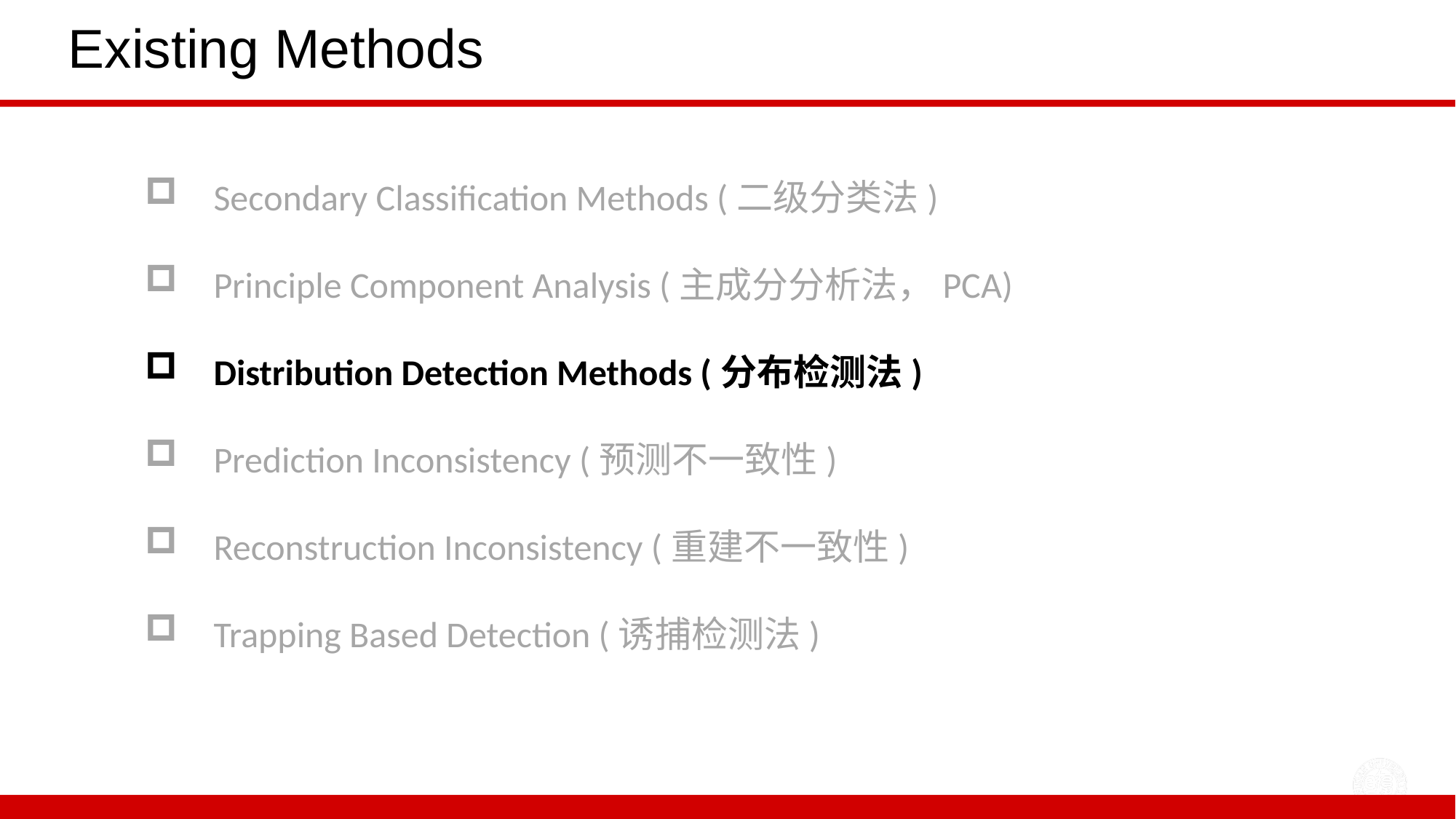

# Existing Methods
Secondary Classification Methods (二级分类法)

Principle Component Analysis (主成分分析法，PCA)

Distribution Detection Methods (分布检测法)

Prediction Inconsistency (预测不一致性)

Reconstruction Inconsistency (重建不一致性)

Trapping Based Detection (诱捕检测法)